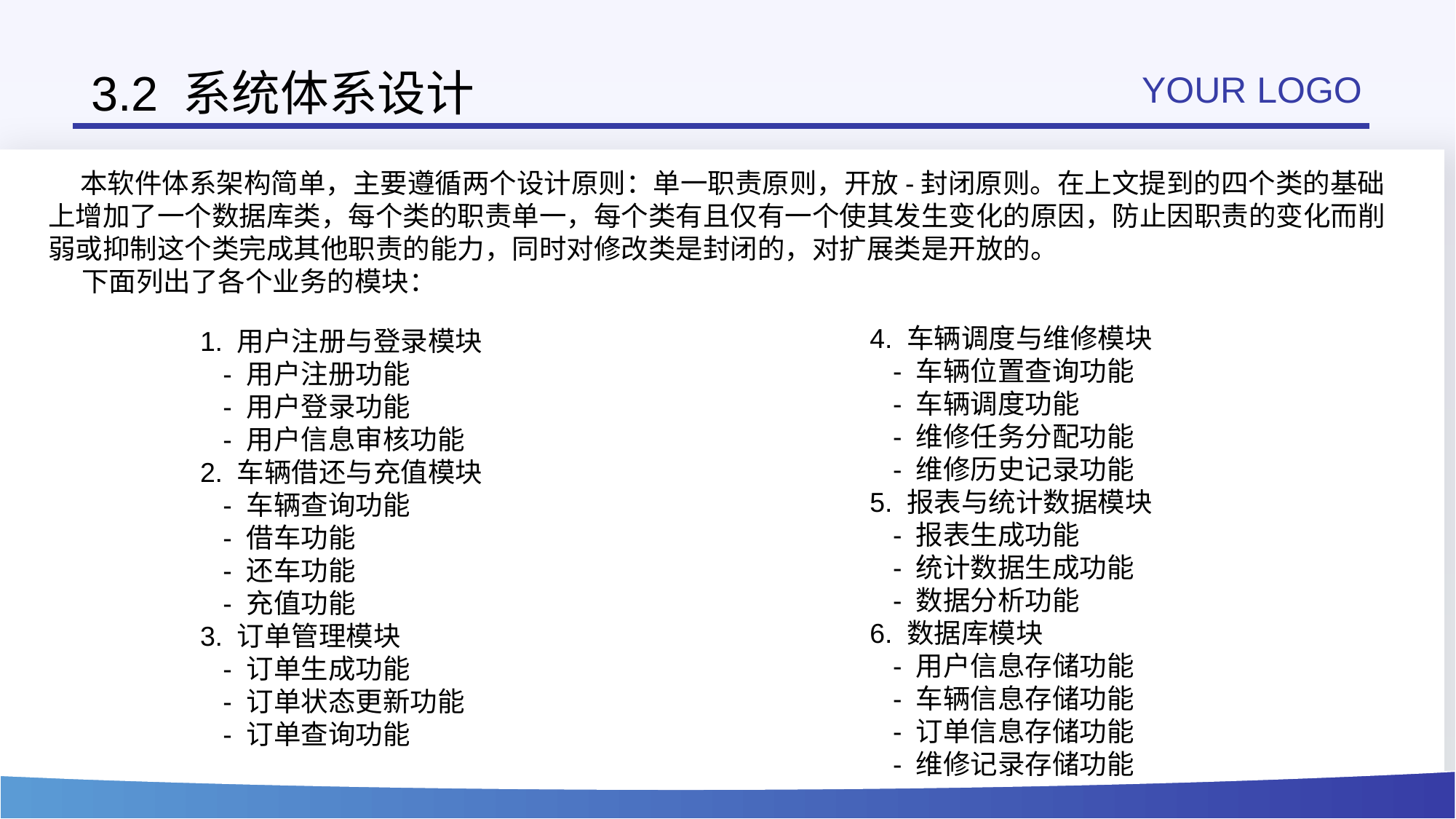

# 3.2 系统体系设计
YOUR LOGO

本软件体系架构简单，主要遵循两个设计原则：单一职责原则，开放-封闭原则。在上文提到的四个类的基础上增加了一个数据库类，每个类的职责单一，每个类有且仅有一个使其发生变化的原因，防止因职责的变化而削弱或抑制这个类完成其他职责的能力，同时对修改类是封闭的，对扩展类是开放的。
下面列出了各个业务的模块：

4. 车辆调度与维修模块
   - 车辆位置查询功能
   - 车辆调度功能
   - 维修任务分配功能
   - 维修历史记录功能
5. 报表与统计数据模块
   - 报表生成功能
   - 统计数据生成功能
   - 数据分析功能
6. 数据库模块
   - 用户信息存储功能
   - 车辆信息存储功能
   - 订单信息存储功能
   - 维修记录存储功能

1. 用户注册与登录模块
   - 用户注册功能
   - 用户登录功能
   - 用户信息审核功能
2. 车辆借还与充值模块
   - 车辆查询功能
   - 借车功能
   - 还车功能
   - 充值功能
3. 订单管理模块
   - 订单生成功能
   - 订单状态更新功能
   - 订单查询功能